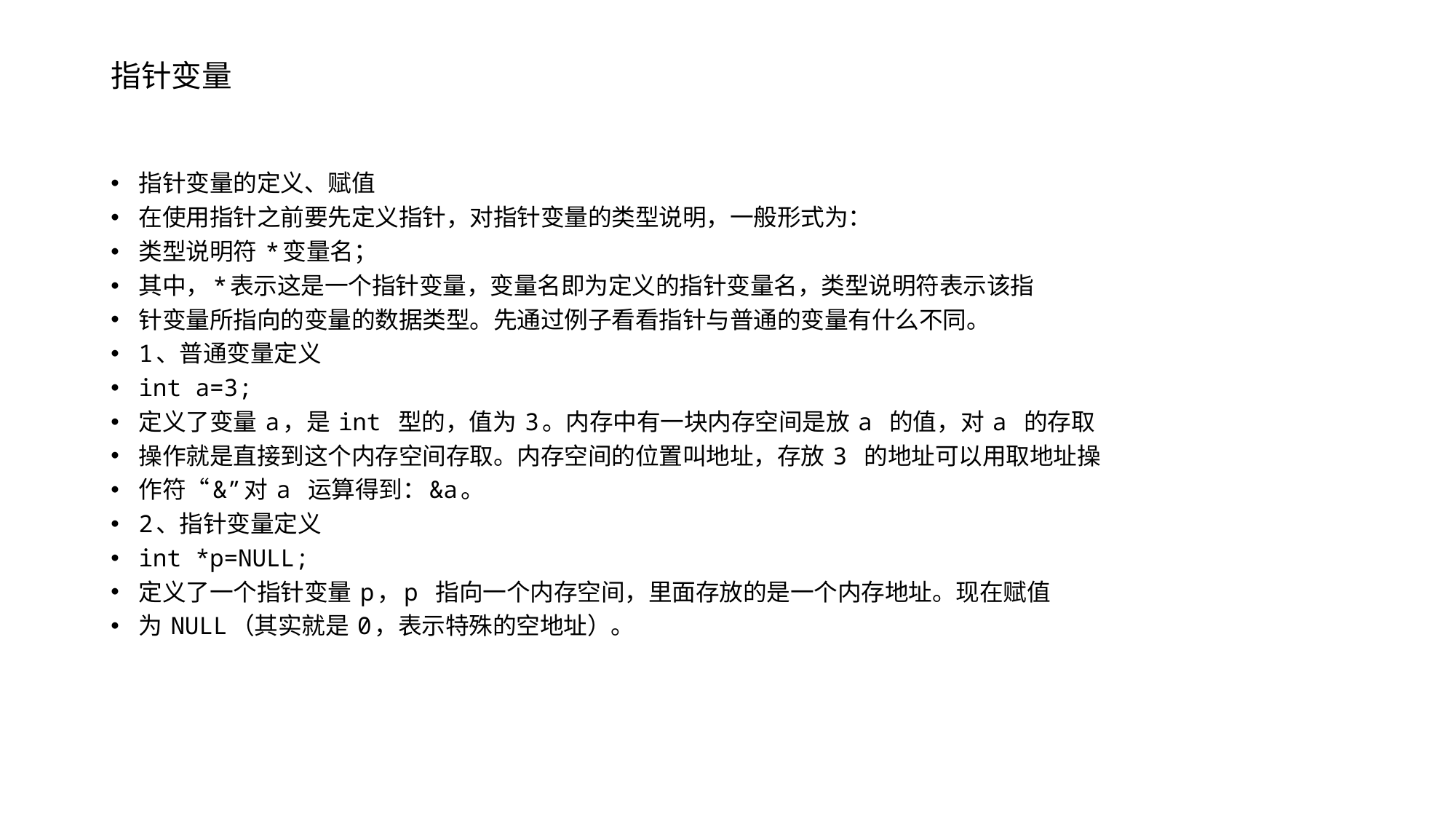

# 指针变量
指针变量的定义、赋值
在使用指针之前要先定义指针，对指针变量的类型说明，一般形式为：
类型说明符 *变量名；
其中，*表示这是一个指针变量，变量名即为定义的指针变量名，类型说明符表示该指
针变量所指向的变量的数据类型。先通过例子看看指针与普通的变量有什么不同。
1、普通变量定义
int a=3;
定义了变量 a，是 int 型的，值为 3。内存中有一块内存空间是放 a 的值，对 a 的存取
操作就是直接到这个内存空间存取。内存空间的位置叫地址，存放 3 的地址可以用取地址操
作符“&”对 a 运算得到：&a。
2、指针变量定义
int *p=NULL;
定义了一个指针变量 p，p 指向一个内存空间，里面存放的是一个内存地址。现在赋值
为 NULL（其实就是 0，表示特殊的空地址）。